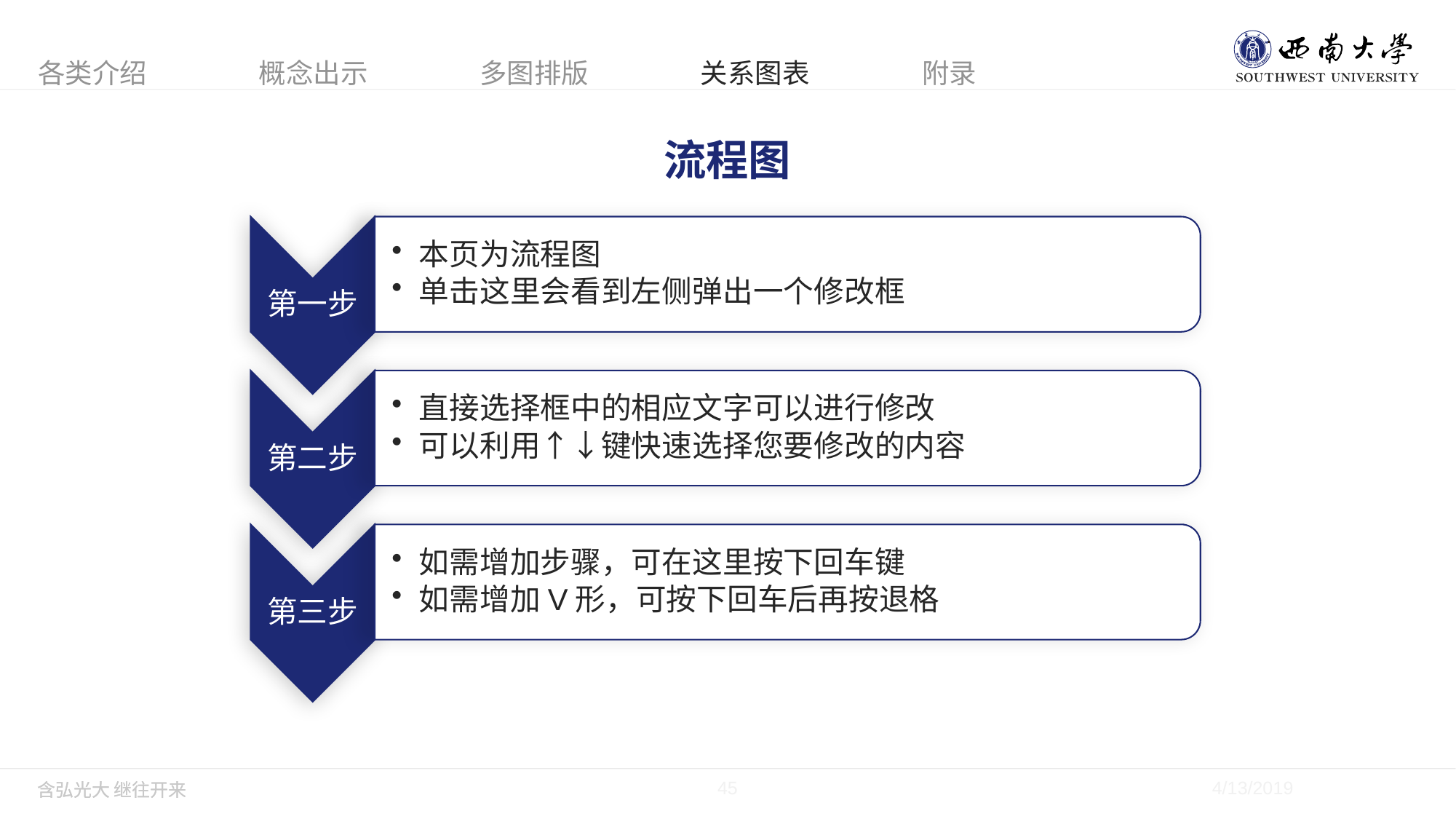

流程图
第一步
本页为流程图
单击这里会看到左侧弹出一个修改框
第二步
直接选择框中的相应文字可以进行修改
可以利用↑↓键快速选择您要修改的内容
第三步
如需增加步骤，可在这里按下回车键
如需增加V形，可按下回车后再按退格
45
4/13/2019